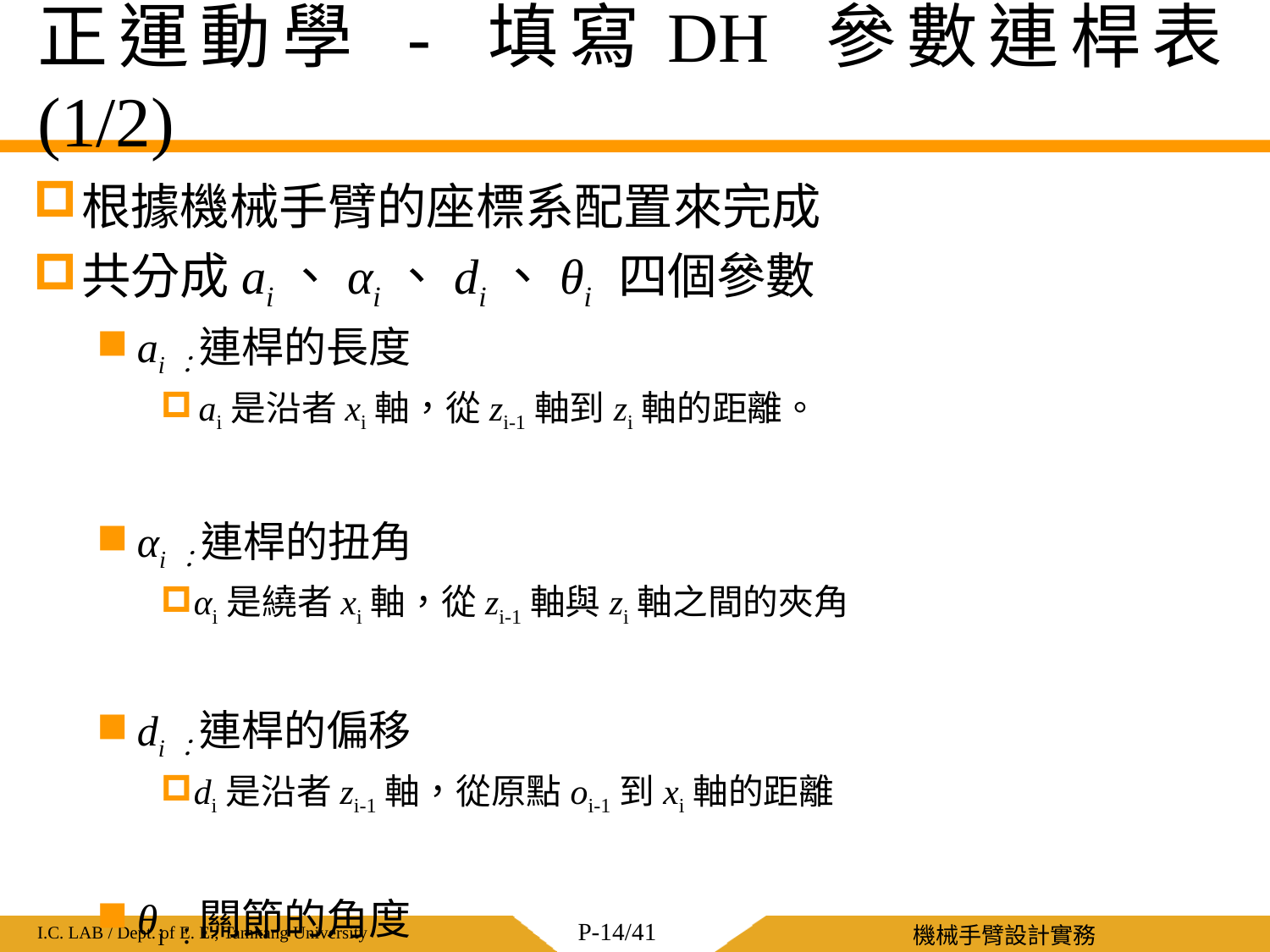

# 正運動學 - 填寫DH 參數連桿表 (1/2)
根據機械手臂的座標系配置來完成
共分成ai、αi、di、θi  四個參數
ai：連桿的長度
 ai是沿者xi軸，從zi-1軸到zi軸的距離。

αi：連桿的扭角
αi是繞者xi軸，從zi-1軸與zi軸之間的夾角

di：連桿的偏移
di是沿者zi-1軸，從原點oi-1到xi軸的距離

θi：關節的角度
θi是繞者zi-1軸，從xi-1軸與xi軸之間的夾角